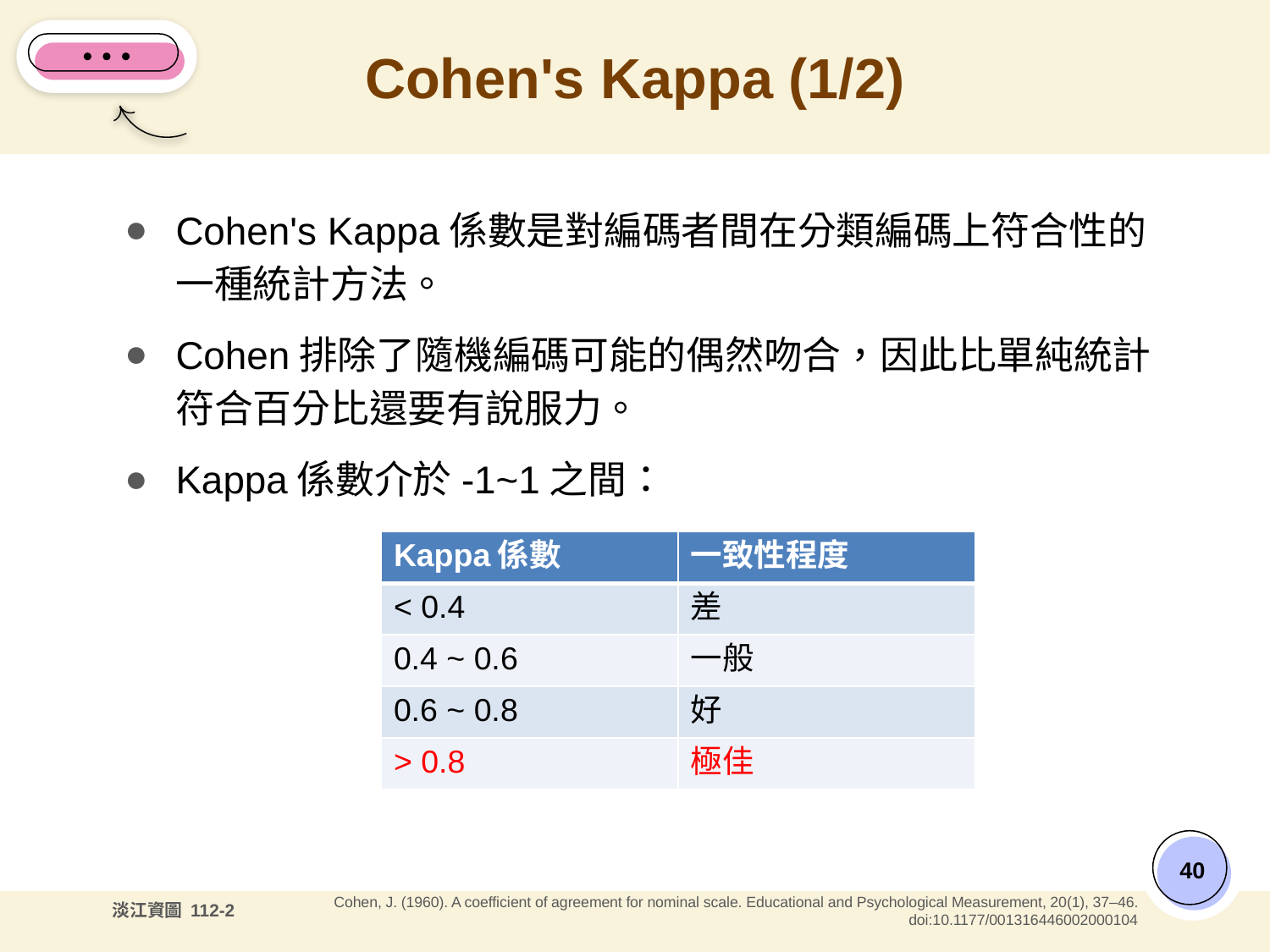

# Cohen's Kappa (1/2)
Cohen's Kappa係數是對編碼者間在分類編碼上符合性的一種統計方法。
Cohen排除了隨機編碼可能的偶然吻合，因此比單純統計符合百分比還要有說服力。
Kappa係數介於-1~1之間：
| Kappa係數 | 一致性程度 |
| --- | --- |
| < 0.4 | 差 |
| 0.4 ~ 0.6 | 一般 |
| 0.6 ~ 0.8 | 好 |
| > 0.8 | 極佳 |
40
Cohen, J. (1960). A coefficient of agreement for nominal scale. Educational and Psychological Measurement, 20(1), 37–46. doi:10.1177/001316446002000104